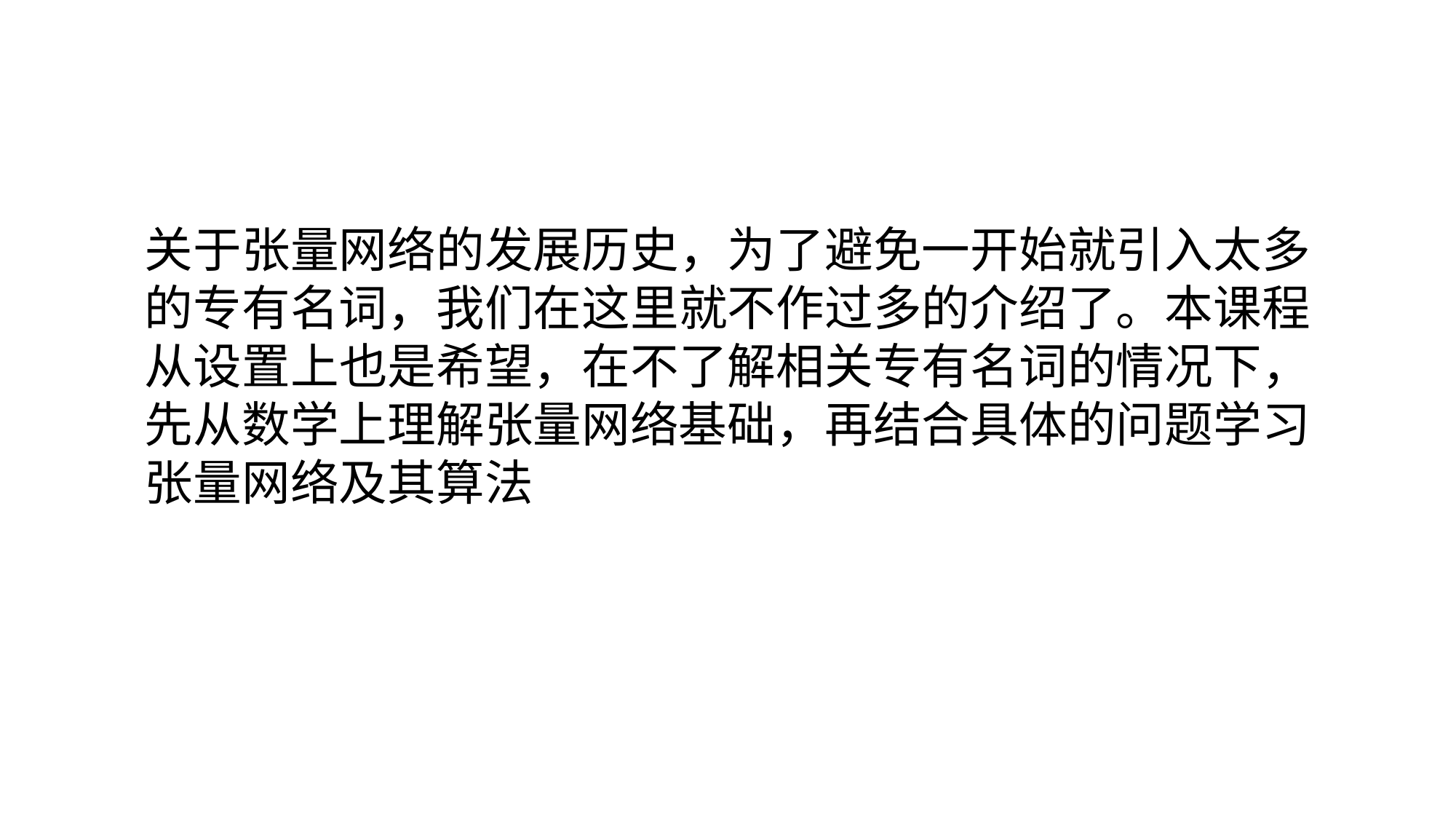

关于张量网络的发展历史，为了避免一开始就引入太多的专有名词，我们在这里就不作过多的介绍了。本课程从设置上也是希望，在不了解相关专有名词的情况下，先从数学上理解张量网络基础，再结合具体的问题学习张量网络及其算法